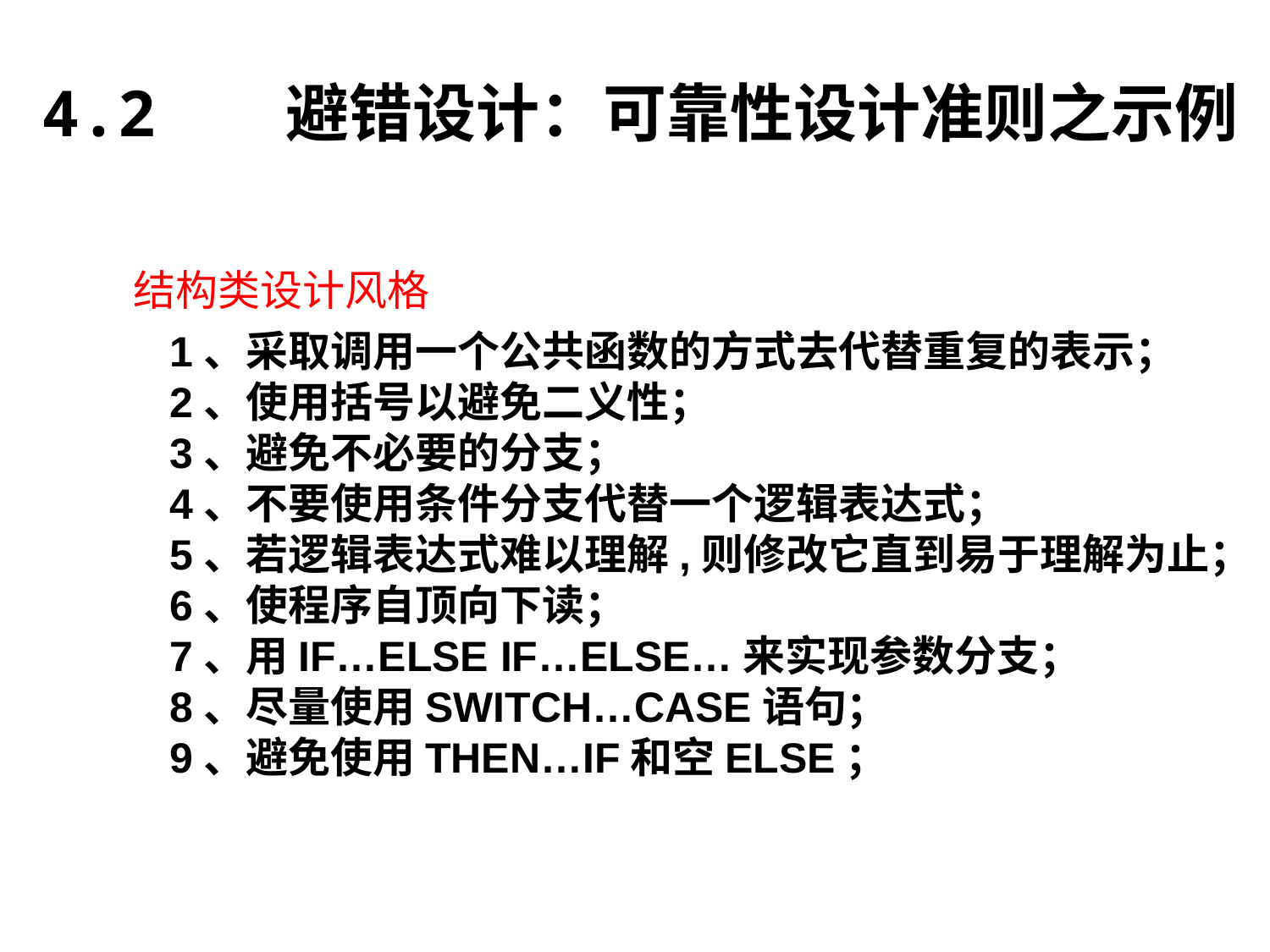

4.2   避错设计：可靠性设计准则之示例
结构类设计风格
   1、采取调用一个公共函数的方式去代替重复的表示；
   2、使用括号以避免二义性；
   3、避免不必要的分支；
   4、不要使用条件分支代替一个逻辑表达式；
   5、若逻辑表达式难以理解,则修改它直到易于理解为止；
   6、使程序自顶向下读；
   7、用IF…ELSE IF…ELSE…来实现参数分支；
   8、尽量使用SWITCH…CASE语句；
   9、避免使用THEN…IF和空ELSE；